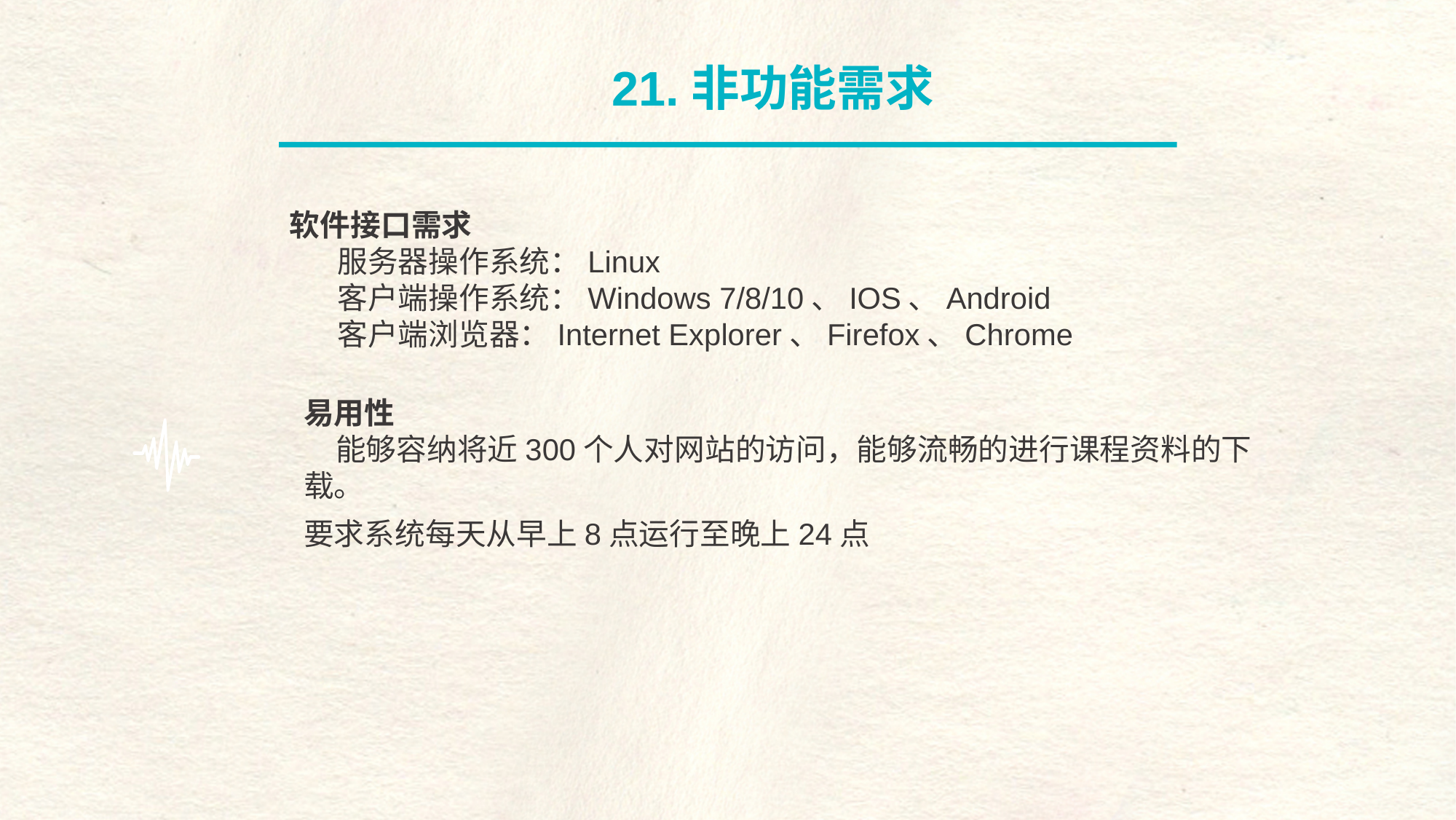

21.非功能需求

软件接口需求
      服务器操作系统：Linux
      客户端操作系统：Windows 7/8/10、IOS、Android
      客户端浏览器：Internet Explorer、Firefox、Chrome
易用性
能够容纳将近300个人对网站的访问，能够流畅的进行课程资料的下载。
要求系统每天从早上8点运行至晚上24点